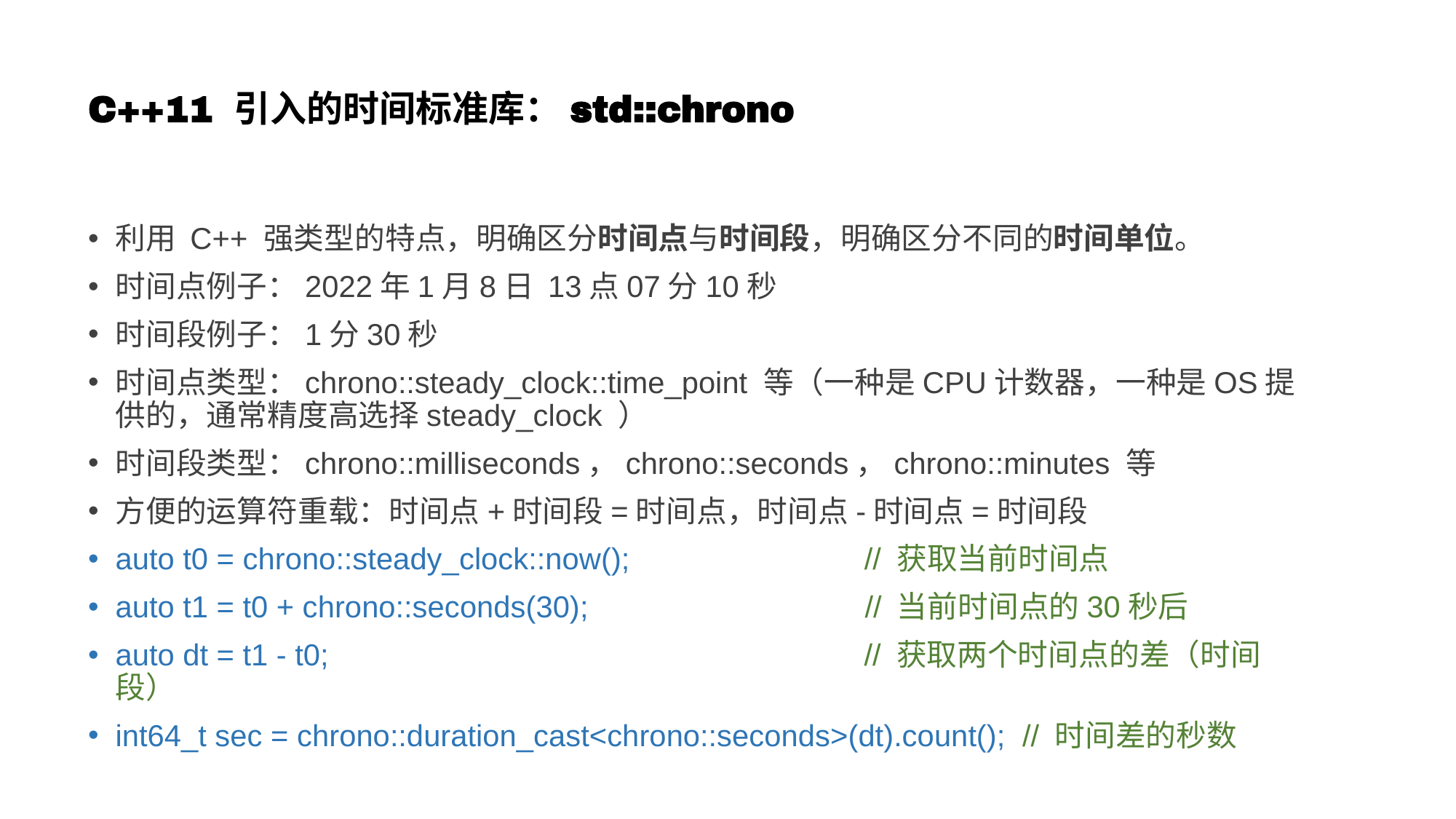

# C++11 引入的时间标准库：std::chrono
利用 C++ 强类型的特点，明确区分时间点与时间段，明确区分不同的时间单位。
时间点例子：2022年1月8日 13点07分10秒
时间段例子：1分30秒
时间点类型：chrono::steady_clock::time_point 等（一种是CPU计数器，一种是OS提供的，通常精度高选择steady_clock ）
时间段类型：chrono::milliseconds，chrono::seconds，chrono::minutes 等
方便的运算符重载：时间点+时间段=时间点，时间点-时间点=时间段
auto t0 = chrono::steady_clock::now();                            // 获取当前时间点
auto t1 = t0 + chrono::seconds(30);                                 // 当前时间点的30秒后
auto dt = t1 - t0;                                                                // 获取两个时间点的差（时间段）
int64_t sec = chrono::duration_cast<chrono::seconds>(dt).count();  // 时间差的秒数